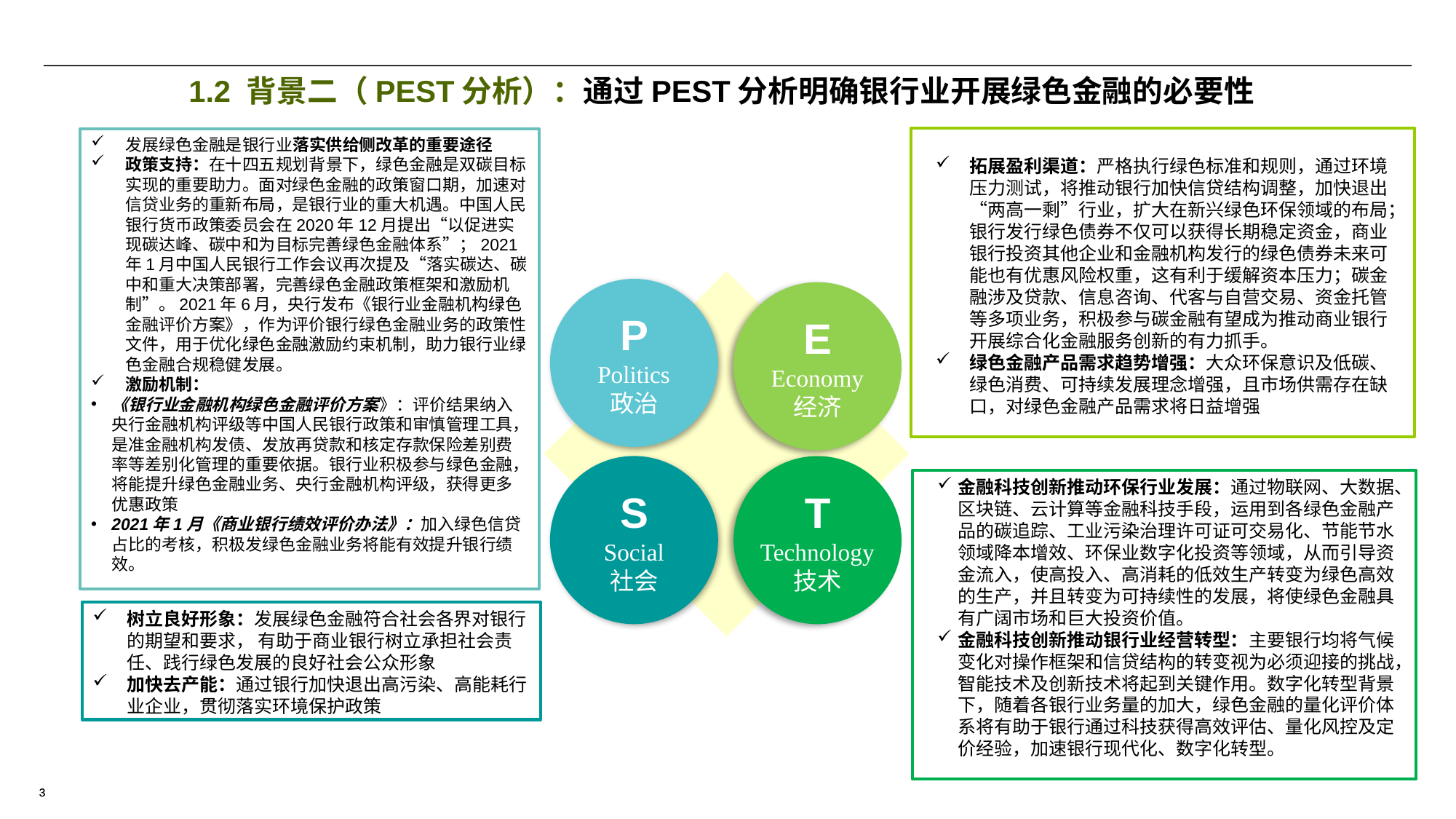

1.2 背景二（PEST分析）：通过PEST分析明确银行业开展绿色金融的必要性

拓展盈利渠道：严格执行绿色标准和规则，通过环境压力测试，将推动银行加快信贷结构调整，加快退出“两高一剩”行业，扩大在新兴绿色环保领域的布局；银行发行绿色债券不仅可以获得长期稳定资金，商业银行投资其他企业和金融机构发行的绿色债券未来可能也有优惠风险权重，这有利于缓解资本压力；碳金融涉及贷款、信息咨询、代客与自营交易、资金托管等多项业务，积极参与碳金融有望成为推动商业银行开展综合化金融服务创新的有力抓手。
绿色金融产品需求趋势增强：大众环保意识及低碳、绿色消费、可持续发展理念增强，且市场供需存在缺口，对绿色金融产品需求将日益增强

发展绿色金融是银行业落实供给侧改革的重要途径
政策支持：在十四五规划背景下，绿色金融是双碳目标实现的重要助力。面对绿色金融的政策窗口期，加速对信贷业务的重新布局，是银行业的重大机遇。中国人民银行货币政策委员会在2020年12月提出“以促进实现碳达峰、碳中和为目标完善绿色金融体系”；2021年1月中国人民银行工作会议再次提及“落实碳达、碳中和重大决策部署，完善绿色金融政策框架和激励机制”。2021年6月，央行发布《银行业金融机构绿色金融评价方案》，作为评价银行绿色金融业务的政策性文件，用于优化绿色金融激励约束机制，助力银行业绿色金融合规稳健发展。
激励机制：
《银行业金融机构绿色金融评价方案》：评价结果纳入央行金融机构评级等中国人民银行政策和审慎管理工具，是准金融机构发债、发放再贷款和核定存款保险差别费率等差别化管理的重要依据。银行业积极参与绿色金融，将能提升绿色金融业务、央行金融机构评级，获得更多优惠政策
2021年1月《商业银行绩效评价办法》：加入绿色信贷占比的考核，积极发绿色金融业务将能有效提升银行绩效。

P
Politics
政治
E
Economy
经济
S
Social
社会
T
Technology
技术
金融科技创新推动环保行业发展：通过物联网、大数据、区块链、云计算等金融科技手段，运用到各绿色金融产品的碳追踪、工业污染治理许可证可交易化、节能节水领域降本增效、环保业数字化投资等领域，从而引导资金流入，使高投入、高消耗的低效生产转变为绿色高效的生产，并且转变为可持续性的发展，将使绿色金融具有广阔市场和巨大投资价值。
金融科技创新推动银行业经营转型：主要银行均将气候变化对操作框架和信贷结构的转变视为必须迎接的挑战，智能技术及创新技术将起到关键作用。数字化转型背景下，随着各银行业务量的加大，绿色金融的量化评价体系将有助于银行通过科技获得高效评估、量化风控及定价经验，加速银行现代化、数字化转型。
树立良好形象：发展绿色金融符合社会各界对银行的期望和要求， 有助于商业银行树立承担社会责任、践行绿色发展的良好社会公众形象
加快去产能：通过银行加快退出高污染、高能耗行业企业，贯彻落实环境保护政策